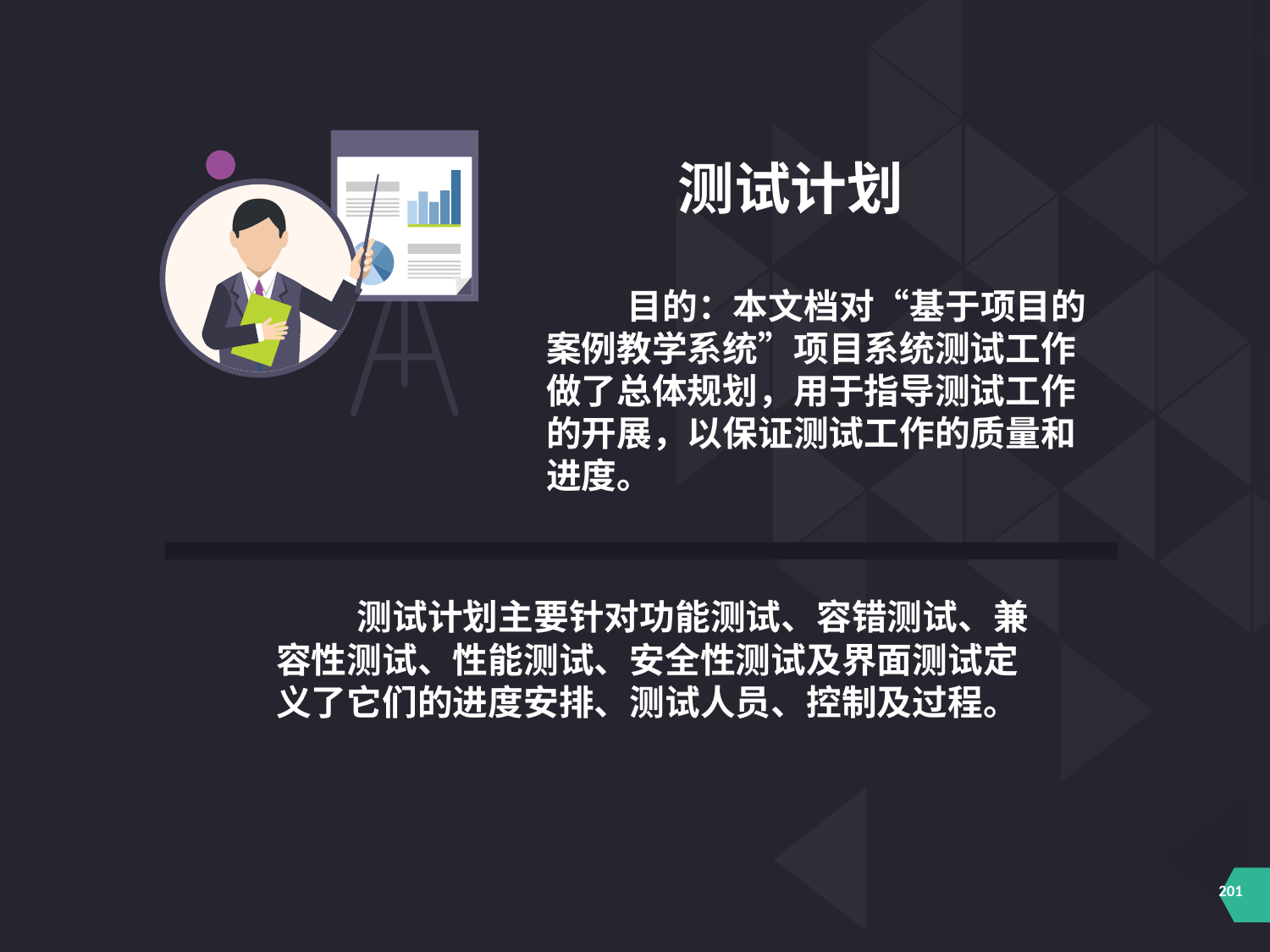

测试计划

         目的：本文档对“基于项目的案例教学系统”项目系统测试工作做了总体规划，用于指导测试工作的开展，以保证测试工作的质量和进度。

         测试计划主要针对功能测试、容错测试、兼容性测试、性能测试、安全性测试及界面测试定义了它们的进度安排、测试人员、控制及过程。